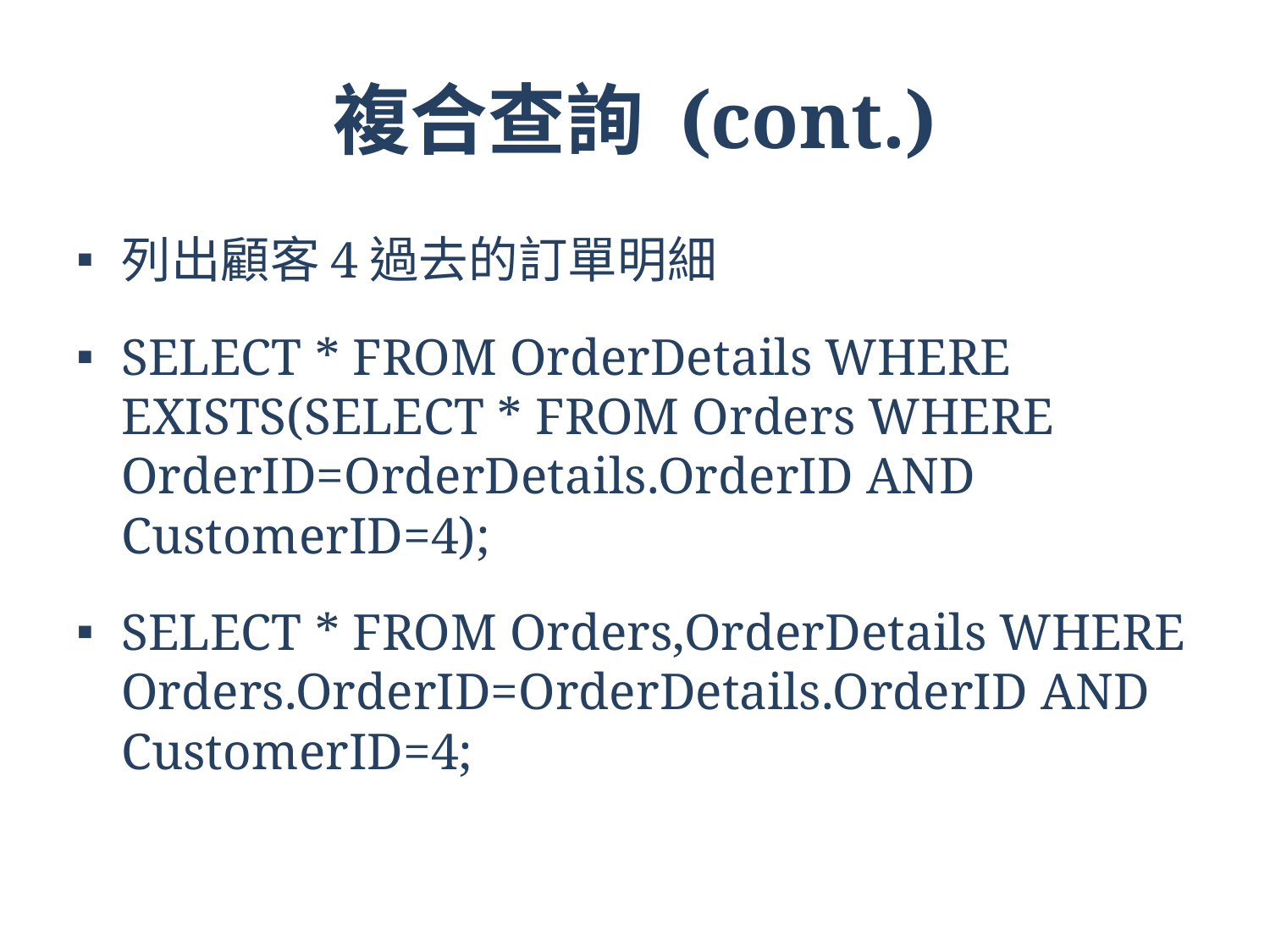

# 複合查詢 (cont.)
列出顧客4過去的訂單明細
SELECT * FROM OrderDetails WHERE EXISTS(SELECT * FROM Orders WHERE OrderID=OrderDetails.OrderID AND CustomerID=4);
SELECT * FROM Orders,OrderDetails WHERE Orders.OrderID=OrderDetails.OrderID AND CustomerID=4;